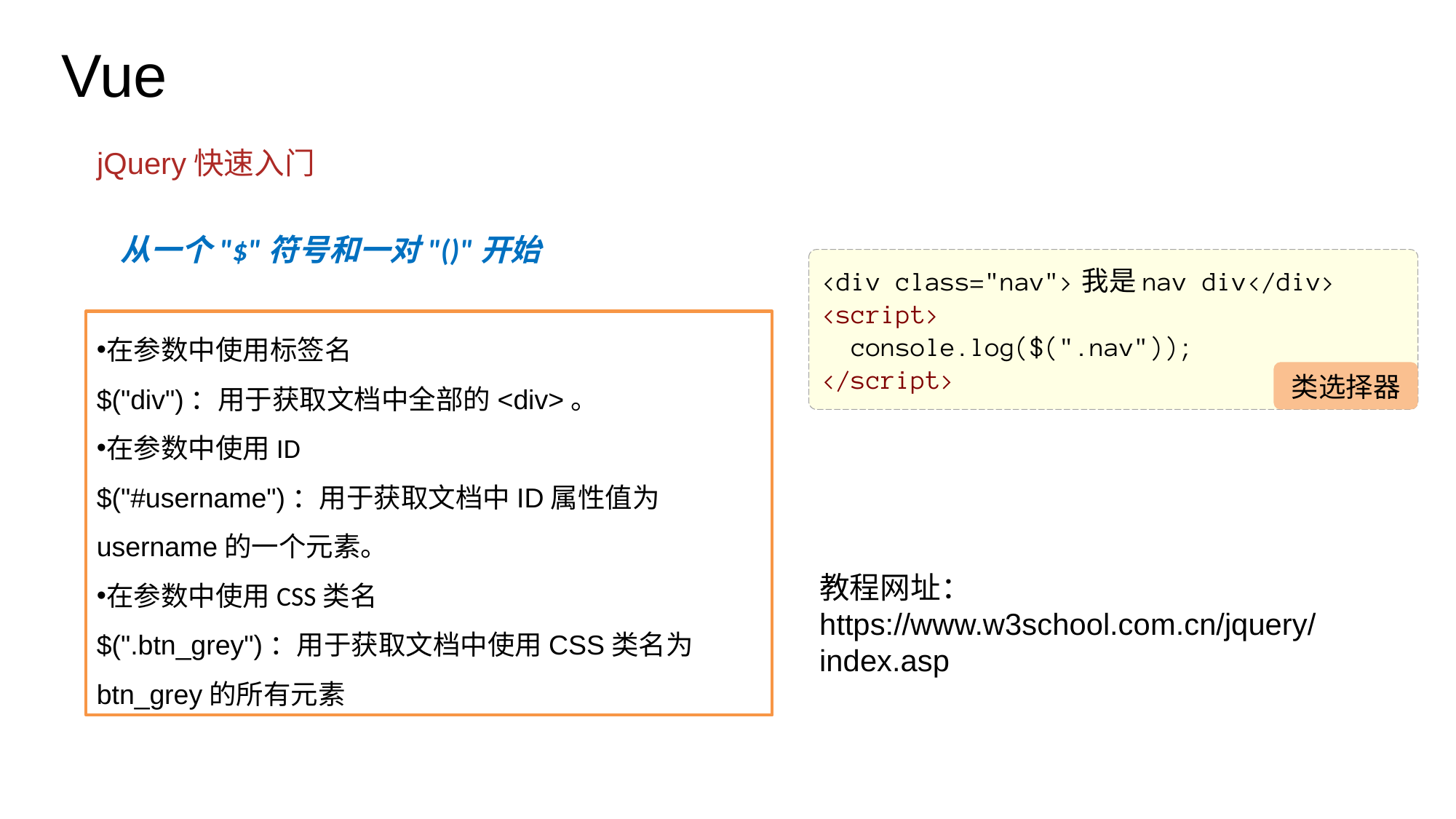

Vue
jQuery快速入门
从一个"$"符号和一对"()"开始
<div class="nav">我是nav div</div>
<script>
  console.log($(".nav"));
</script>
在参数中使用标签名
$("div")：用于获取文档中全部的<div>。
在参数中使用ID
$("#username")：用于获取文档中ID属性值为username的一个元素。
在参数中使用CSS类名
$(".btn_grey")：用于获取文档中使用CSS类名为btn_grey的所有元素
类选择器
教程网址：
https://www.w3school.com.cn/jquery/index.asp